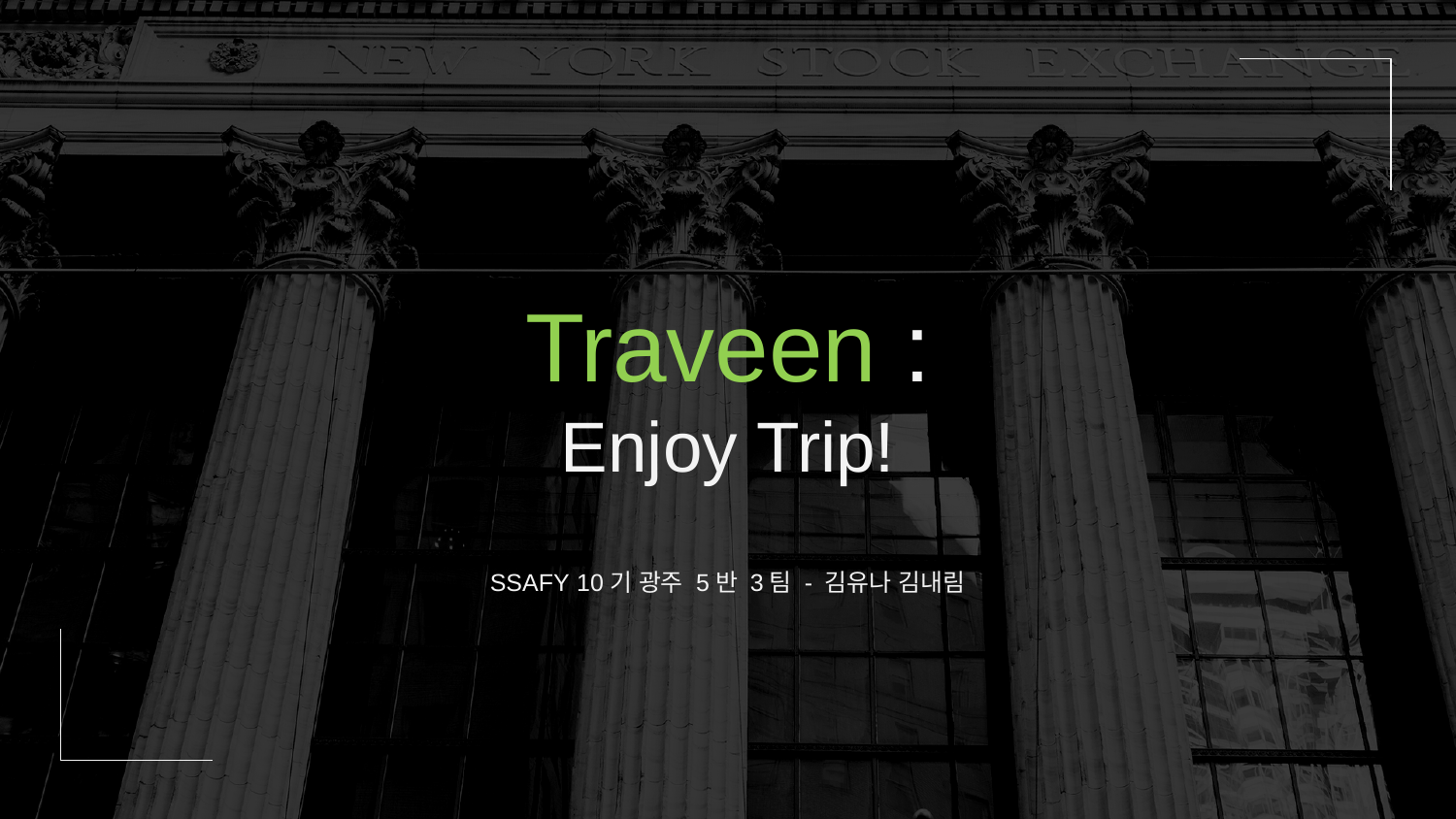

# Traveen : Enjoy Trip!
SSAFY 10기 광주 5반 3팀 - 김유나 김내림